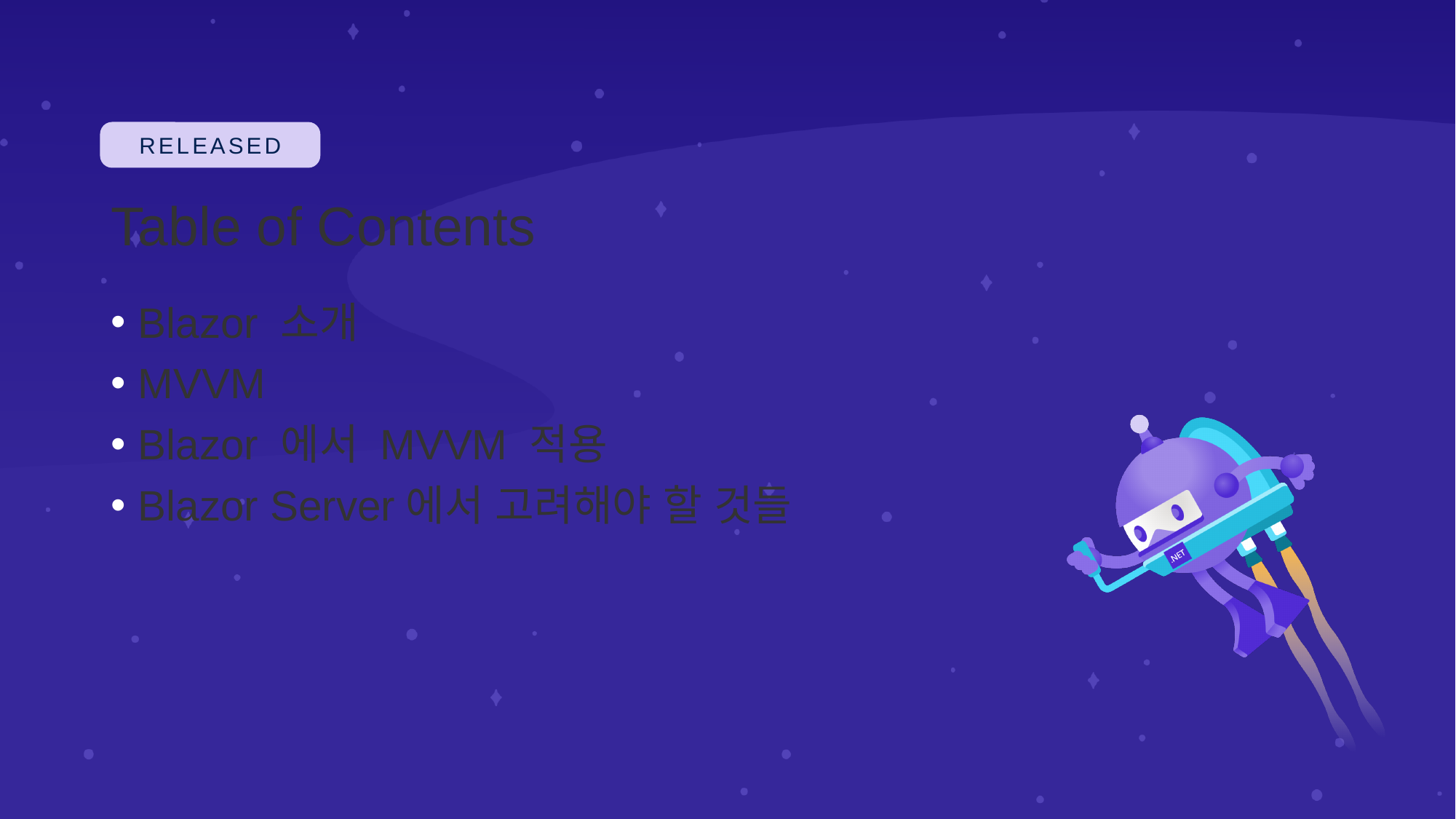

# Table of Contents
Blazor 소개
MVVM
Blazor 에서 MVVM 적용
Blazor Server에서 고려해야 할 것들